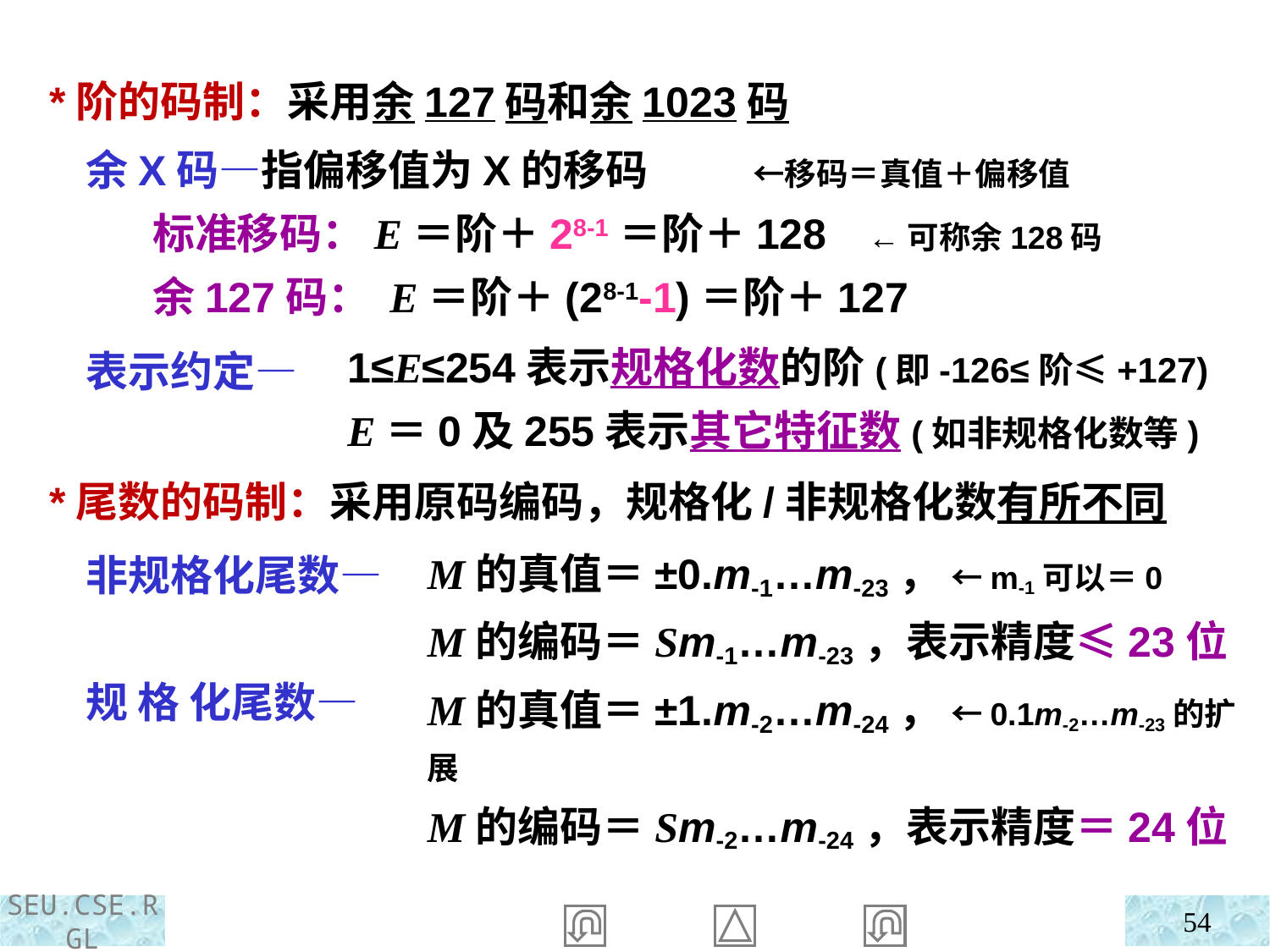

*阶的码制：采用余127码和余1023码
    余X码—指偏移值为X的移码           ←移码＝真值＋偏移值
           标准移码：E＝阶＋28-1＝阶＋128    ←可称余128码
           余127码： E＝阶＋(28-1-1)＝阶＋127
    表示约定—
1≤E≤254表示规格化数的阶(即-126≤阶≤+127)
E＝0及255表示其它特征数(如非规格化数等)
 *尾数的码制：采用原码编码，规格化/非规格化数有所不同
    非规格化尾数—

    规 格 化尾数—
M的真值＝±0.m-1…m-23， ←m-1可以＝0
M的编码＝Sm-1…m-23，表示精度≤23位
M的真值＝±1.m-2…m-24， ←0.1m-2…m-23的扩展
M的编码＝Sm-2…m-24，表示精度＝24位
54